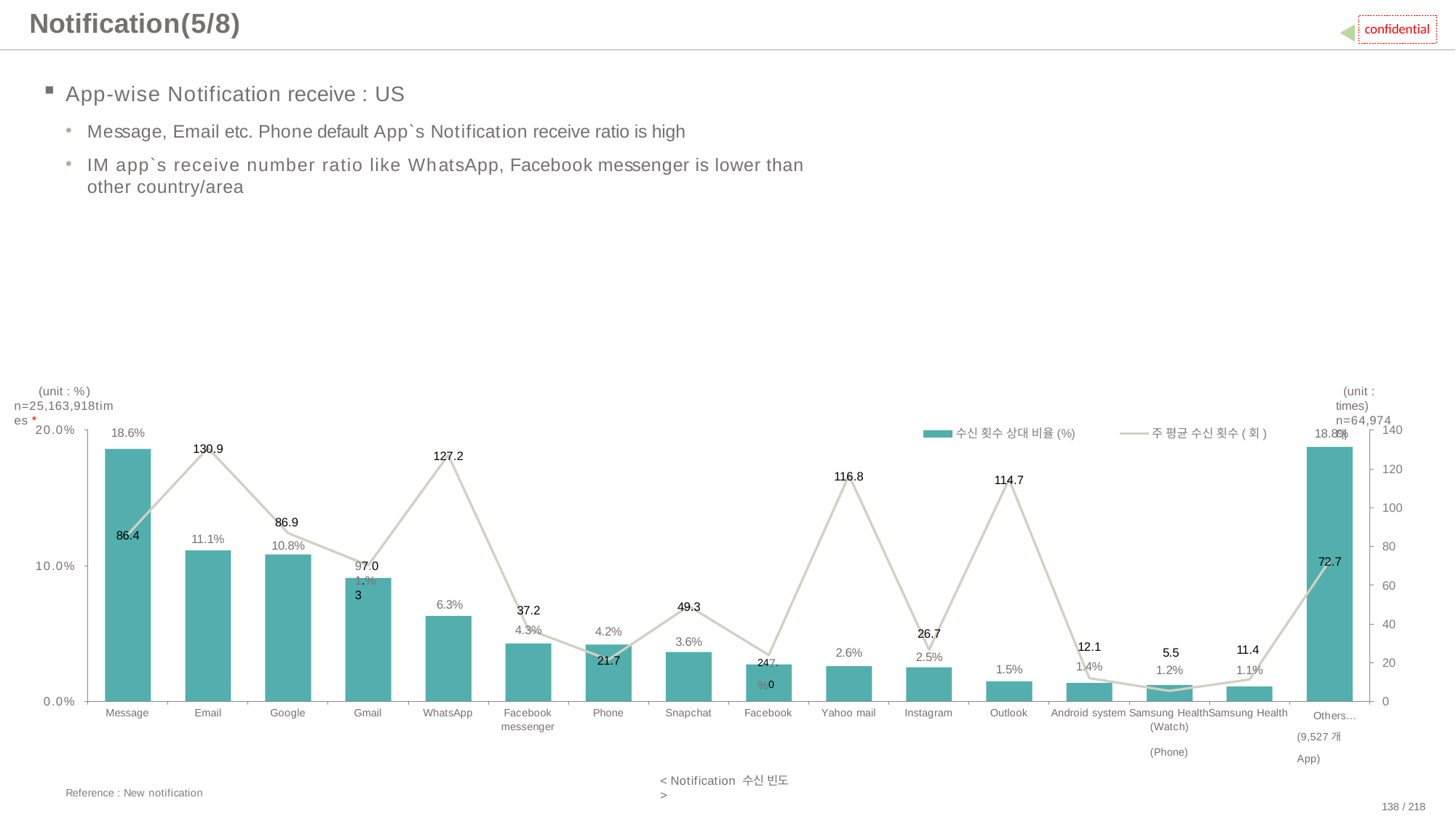

# Notification(5/8)
confidential

App-wise Notification receive : US

Message, Email etc. Phone default App`s Notification receive ratio is high

IM app`s receive number ratio like WhatsApp, Facebook messenger is lower than other country/area
(unit : %) n=25,163,918times *
(unit : times) n=64,974대
20.0%
140
18.6%
수신 횟수 상대 비율(%)
주 평균 수신 횟수(회)
18.8%

130.9

127.2

120
116.8

114.7
100

86.9

10.8%
86.4
11.1%
80

72.7

10.0%
97.01.%3

60

6.3%
49.3
37.2

40
4.3%
4.2%

26.7
3.6%
12.1
11.4

5.5
2.6%
2.5%
247.%0

21.7
20
1.4%
1.5%
1.1%
1.2%

0.0%
0
Others… (9,527개 App)

Facebook messenger
Message
Email
Google
Gmail
WhatsApp
Phone
Snapchat
Facebook
Yahoo mail
Instagram
Outlook
Android system Samsung HealthSamsung Health
(Watch)	(Phone)
< Notification 수신 빈도 >
Reference : New notification
138 / 218